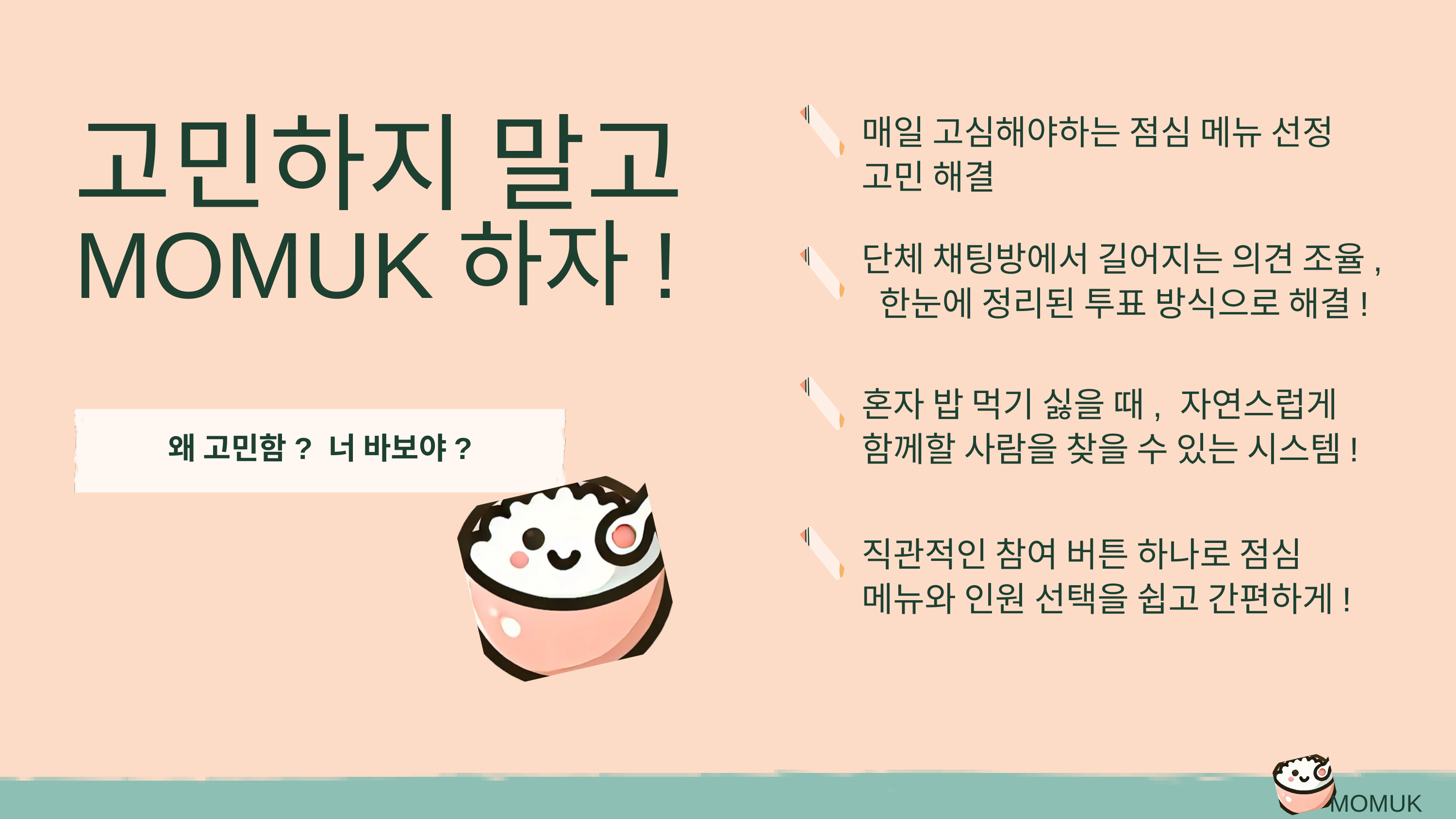

매일 고심해야하는 점심 메뉴 선정 고민 해결
고민하지 말고
MOMUK하자!

단체 채팅방에서 길어지는 의견 조율, 한눈에 정리된 투표 방식으로 해결!

혼자 밥 먹기 싫을 때, 자연스럽게 함께할 사람을 찾을 수 있는 시스템!

왜 고민함? 너 바보야?

직관적인 참여 버튼 하나로 점심 메뉴와 인원 선택을 쉽고 간편하게!

MOMUK